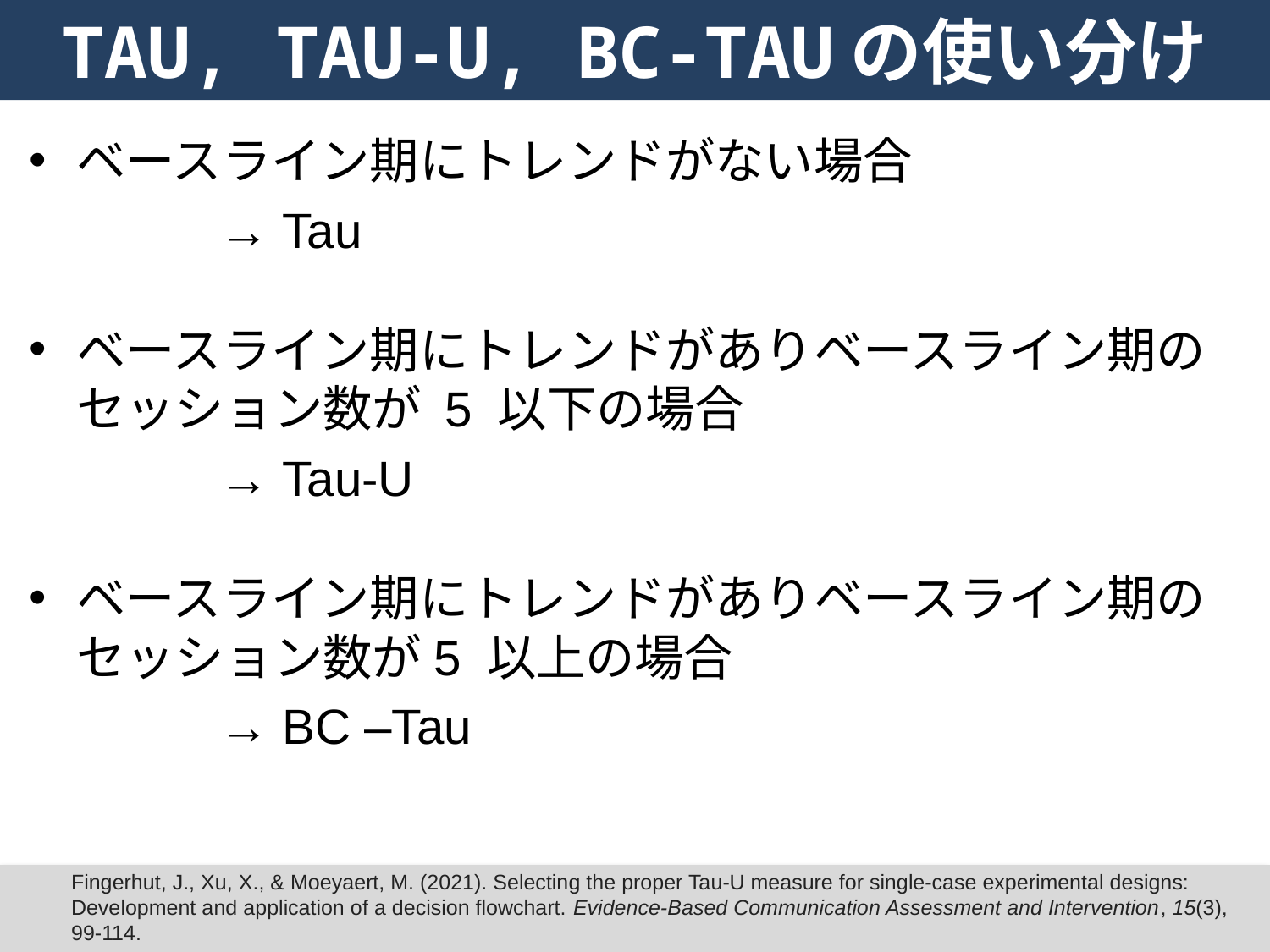

# TAU, TAU-U, BC-TAUの使い分け
81
ベースライン期にトレンドがない場合
	→ Tau
ベースライン期にトレンドがありベースライン期のセッション数が 5 以下の場合
	→ Tau-U
ベースライン期にトレンドがありベースライン期のセッション数が5 以上の場合
	→ BC –Tau
Fingerhut, J., Xu, X., & Moeyaert, M. (2021). Selecting the proper Tau-U measure for single-case experimental designs: Development and application of a decision flowchart. Evidence-Based Communication Assessment and Intervention, 15(3), 99-114.